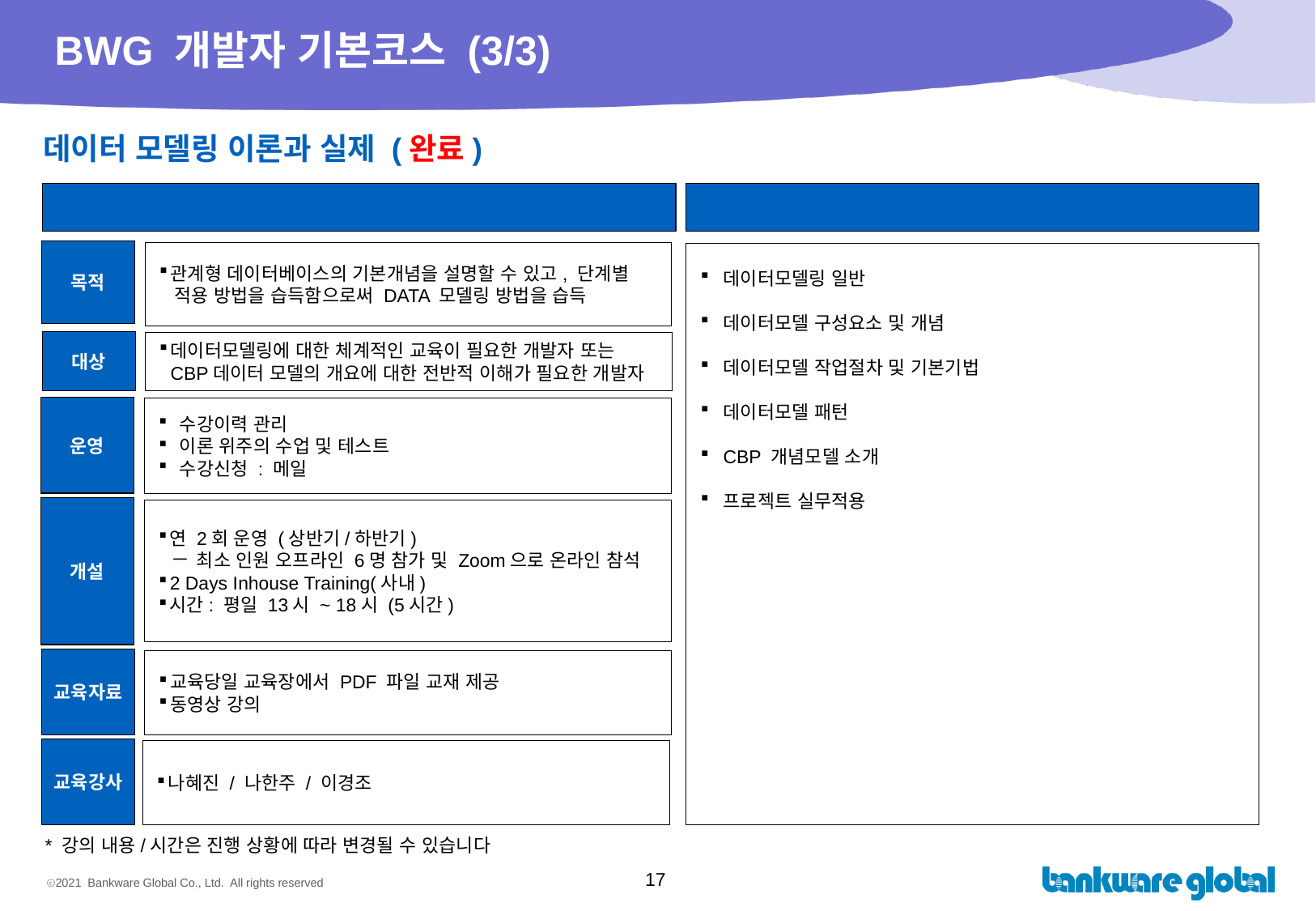

# BWG 개발자 기본코스 (3/3)
데이터 모델링 이론과 실제 (완료)
과정 개요
교육 내용(기본 안)
목적
관계형 데이터베이스의 기본개념을 설명할 수 있고, 단계별
  적용 방법을 습득함으로써 DATA 모델링 방법을 습득

데이터모델링 일반

데이터모델 구성요소 및 개념

데이터모델 작업절차 및 기본기법

데이터모델 패턴

CBP 개념모델 소개

프로젝트 실무적용

대상
데이터모델링에 대한 체계적인 교육이 필요한 개발자 또는 CBP데이터 모델의 개요에 대한 전반적 이해가 필요한 개발자
운영
 수강이력 관리
 이론 위주의 수업 및 테스트
 수강신청 : 메일
개설
연 2회 운영 (상반기/하반기)
최소 인원 오프라인 6명 참가 및 Zoom으로 온라인 참석
2 Days Inhouse Training(사내)
시간: 평일 13시 ~ 18시 (5시간)
교육자료
교육당일 교육장에서 PDF 파일 교재 제공
동영상 강의
교육강사
나혜진 / 나한주 / 이경조
* 강의 내용/시간은 진행 상황에 따라 변경될 수 있습니다